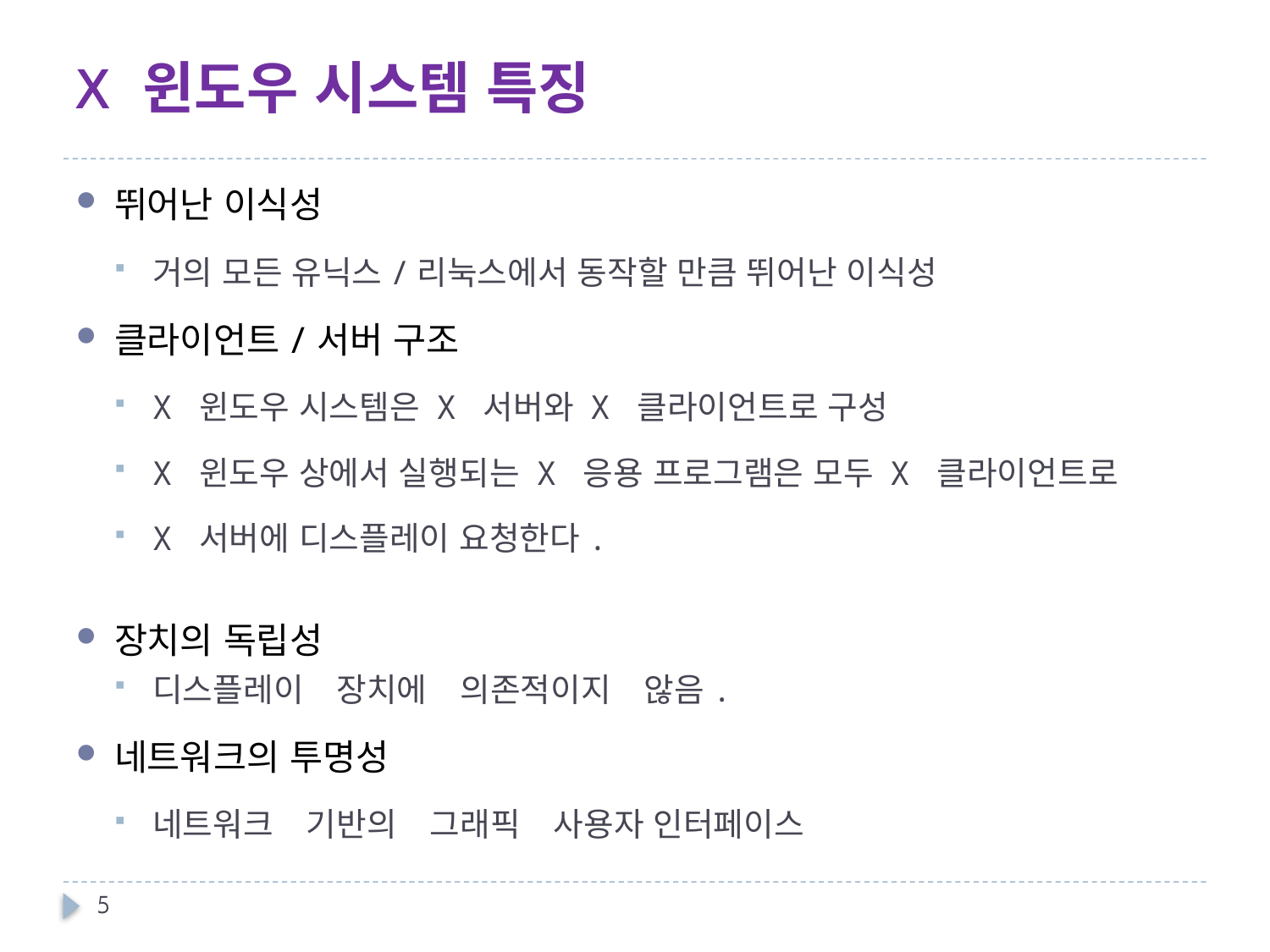

# X 윈도우 시스템 특징
뛰어난 이식성
거의 모든 유닉스/리눅스에서 동작할 만큼 뛰어난 이식성
클라이언트/서버 구조
X 윈도우 시스템은 X 서버와 X 클라이언트로 구성
X 윈도우 상에서 실행되는 X 응용 프로그램은 모두 X 클라이언트로
X 서버에 디스플레이 요청한다.

장치의 독립성
디스플레이　장치에　의존적이지　않음.
네트워크의 투명성
네트워크　기반의　그래픽　사용자 인터페이스

5